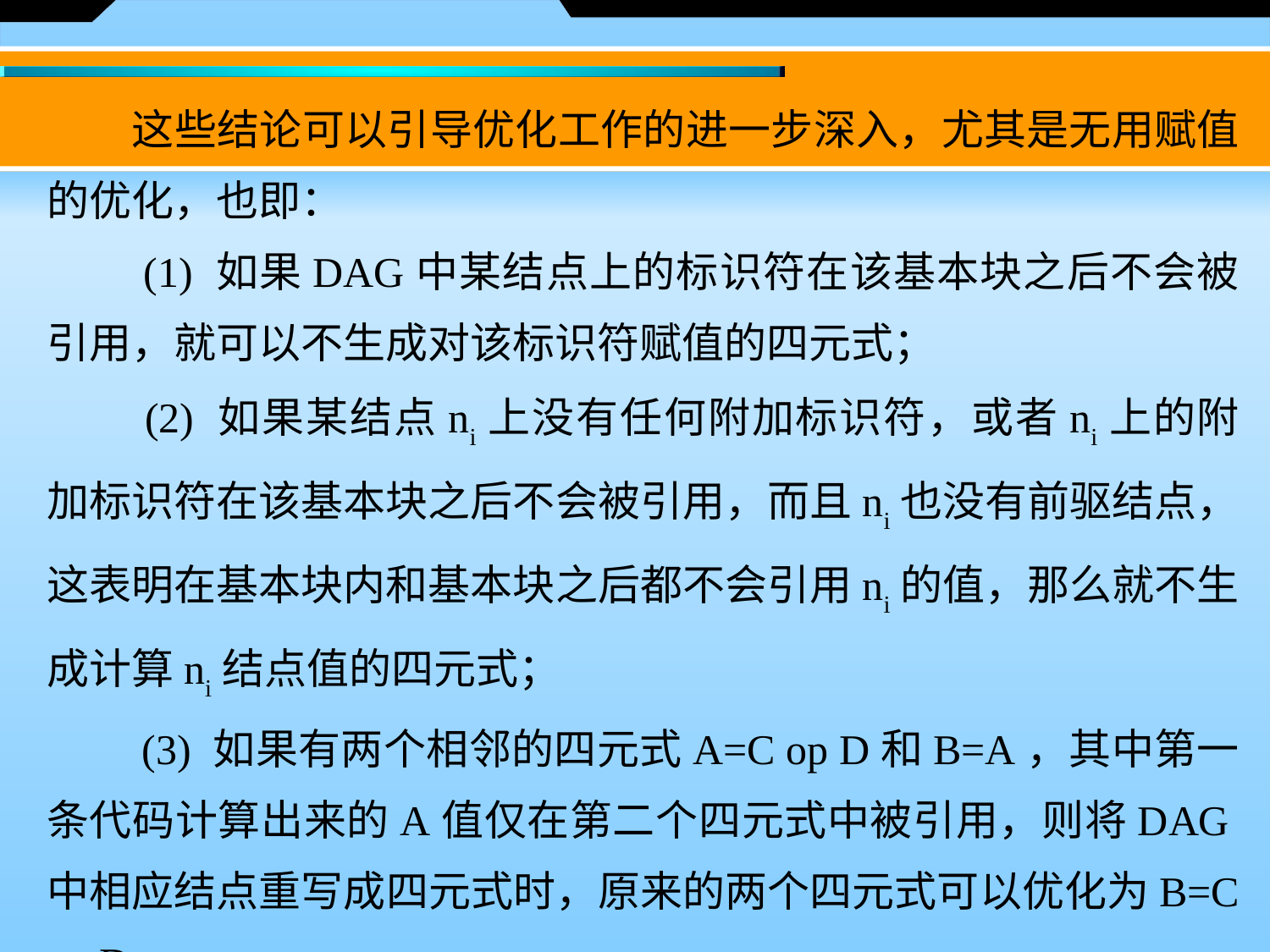

这些结论可以引导优化工作的进一步深入，尤其是无用赋值的优化，也即：
　　(1) 如果DAG中某结点上的标识符在该基本块之后不会被引用，就可以不生成对该标识符赋值的四元式；
　　(2) 如果某结点ni上没有任何附加标识符，或者ni上的附加标识符在该基本块之后不会被引用，而且ni也没有前驱结点，这表明在基本块内和基本块之后都不会引用ni的值，那么就不生成计算ni结点值的四元式；
　　(3) 如果有两个相邻的四元式A=C op D和B=A，其中第一条代码计算出来的A值仅在第二个四元式中被引用，则将DAG中相应结点重写成四元式时，原来的两个四元式可以优化为B=C op D。